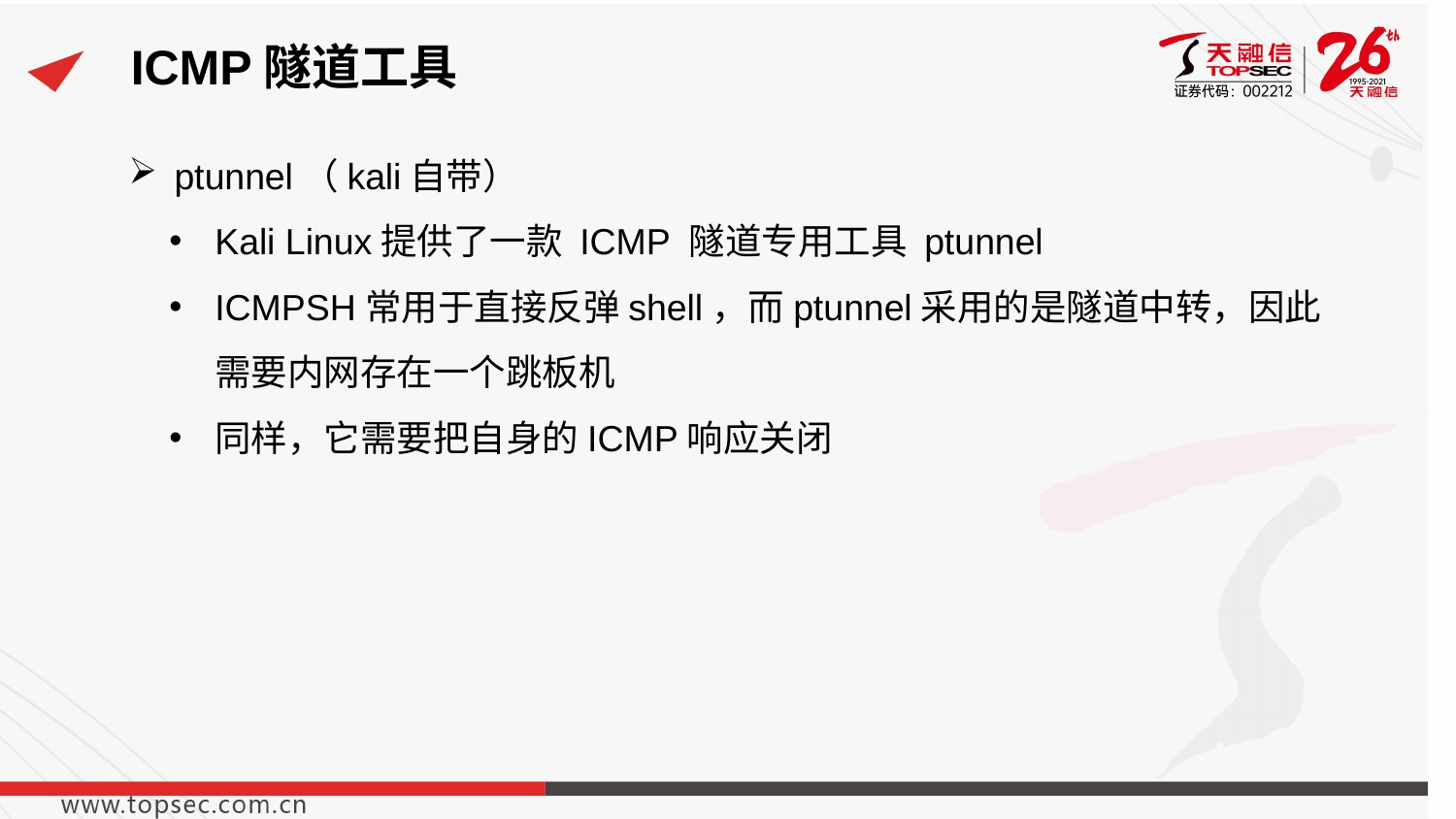

# ICMP隧道工具
ptunnel（kali自带）
Kali Linux提供了一款 ICMP 隧道专用工具 ptunnel
ICMPSH常用于直接反弹shell，而ptunnel采用的是隧道中转，因此需要内网存在一个跳板机
同样，它需要把自身的ICMP响应关闭